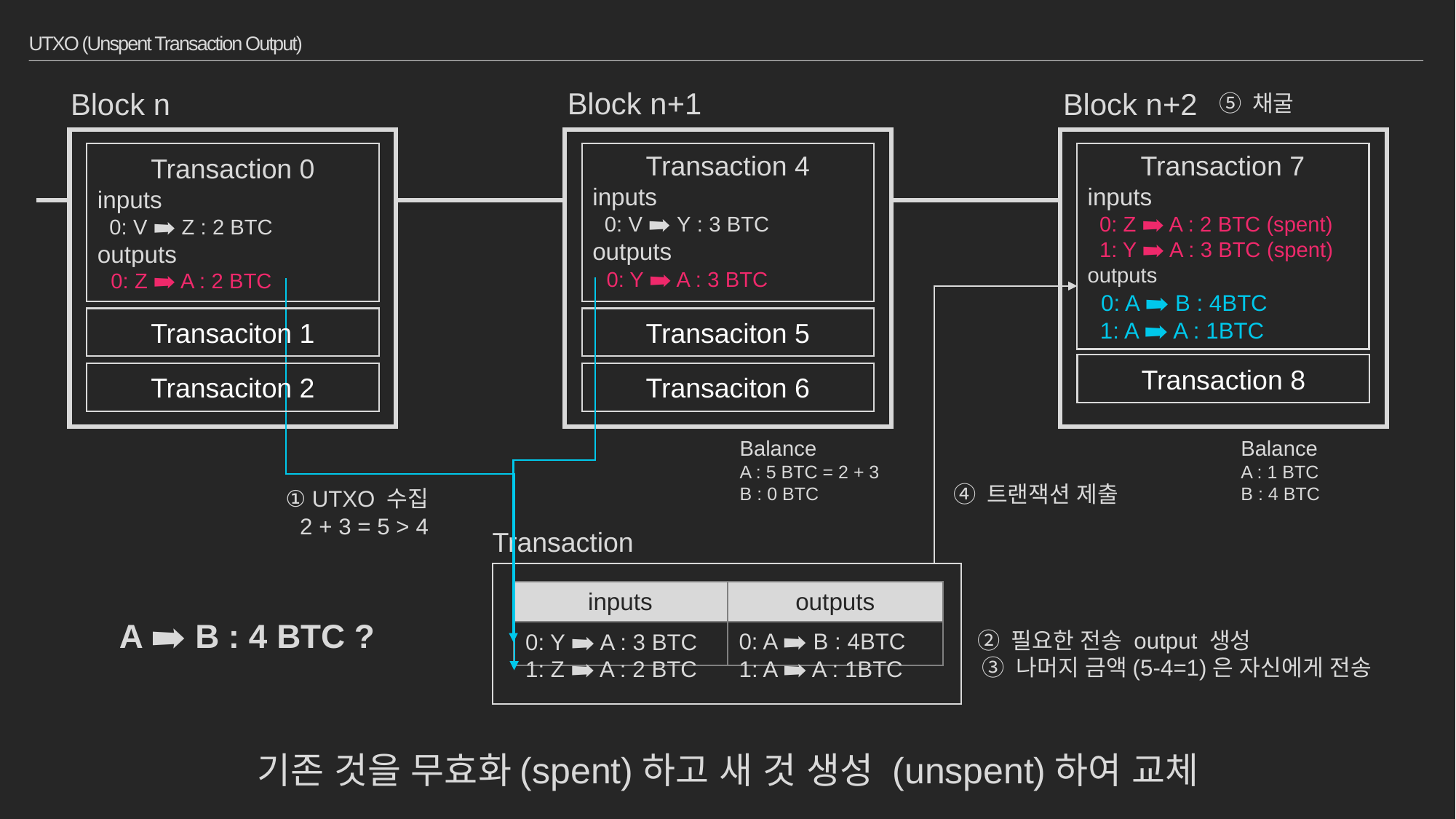

# UTXO (Unspent Transaction Output)
Block n+1
Block n
Block n+2
⑤ 채굴

Transaction 7
inputs
  0: Z ➡ A : 2 BTC (spent)
  1: Y ➡ A : 3 BTC (spent)
outputs
  0: A ➡ B : 4BTC
  1: A ➡ A : 1BTC
Transaction 7
inputs
  0: Z ➡ A : 2 BTC
  1: Y ➡ A : 3 BTC
outputs
  0: A ➡ B : 4BTC
  1: A ➡ A : 1BTC
Transaction 0
inputs
  0: V ➡ Z : 2 BTC
outputs
  0: Z ➡ A : 2 BTC
Transaction 4
inputs
  0: V ➡ Y : 3 BTC
outputs
  0: Y ➡ A : 3 BTC
 0: Y ➡ A : 3 BTC
 0: Z ➡ A : 2 BTC
Transaciton 1
Transaciton 5
Transaction 8
Transaciton 2
Transaciton 6
Balance
A : 1 BTC
B : 4 BTC
Balance
A : 5 BTC = 2 + 3
B : 0 BTC
④ 트랜잭션 제출
① UTXO 수집
2 + 3 = 5 > 4
Transaction

| inputs | outputs |
| --- | --- |
|  |  |
A ➡ B : 4 BTC ?
② 필요한 전송 output 생성
0: A ➡ B : 4BTC
0: Y ➡ A : 3 BTC
1: Z ➡ A : 2 BTC
③ 나머지 금액(5-4=1)은 자신에게 전송
1: A ➡ A : 1BTC
기존 것을 무효화(spent)하고 새 것 생성 (unspent)하여 교체